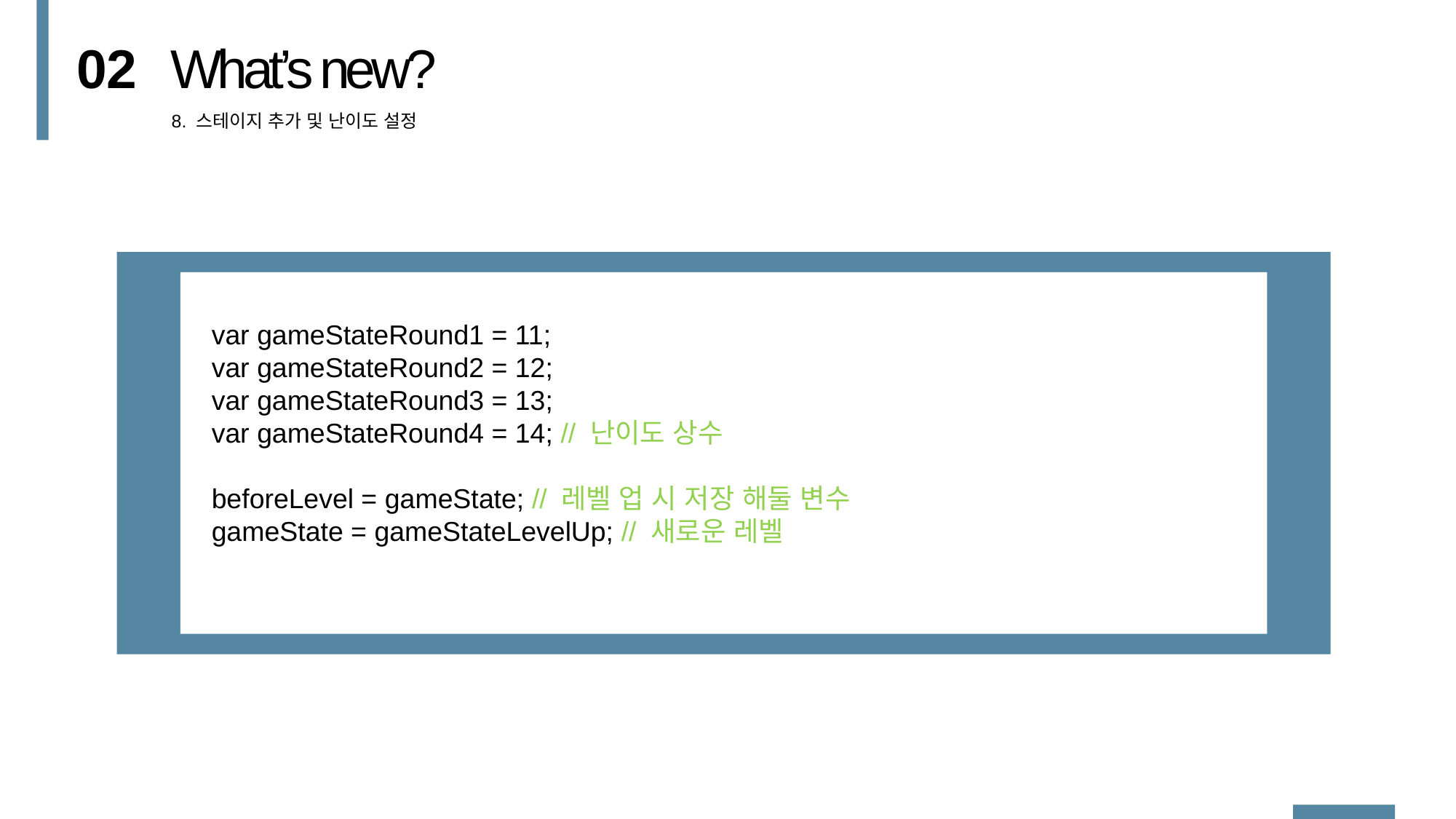

02
What’s new?
8. 스테이지 추가 및 난이도 설정

var gameStateRound1 = 11;
var gameStateRound2 = 12;
var gameStateRound3 = 13;
var gameStateRound4 = 14; // 난이도 상수

beforeLevel = gameState; // 레벨 업 시 저장 해둘 변수
gameState = gameStateLevelUp; // 새로운 레벨